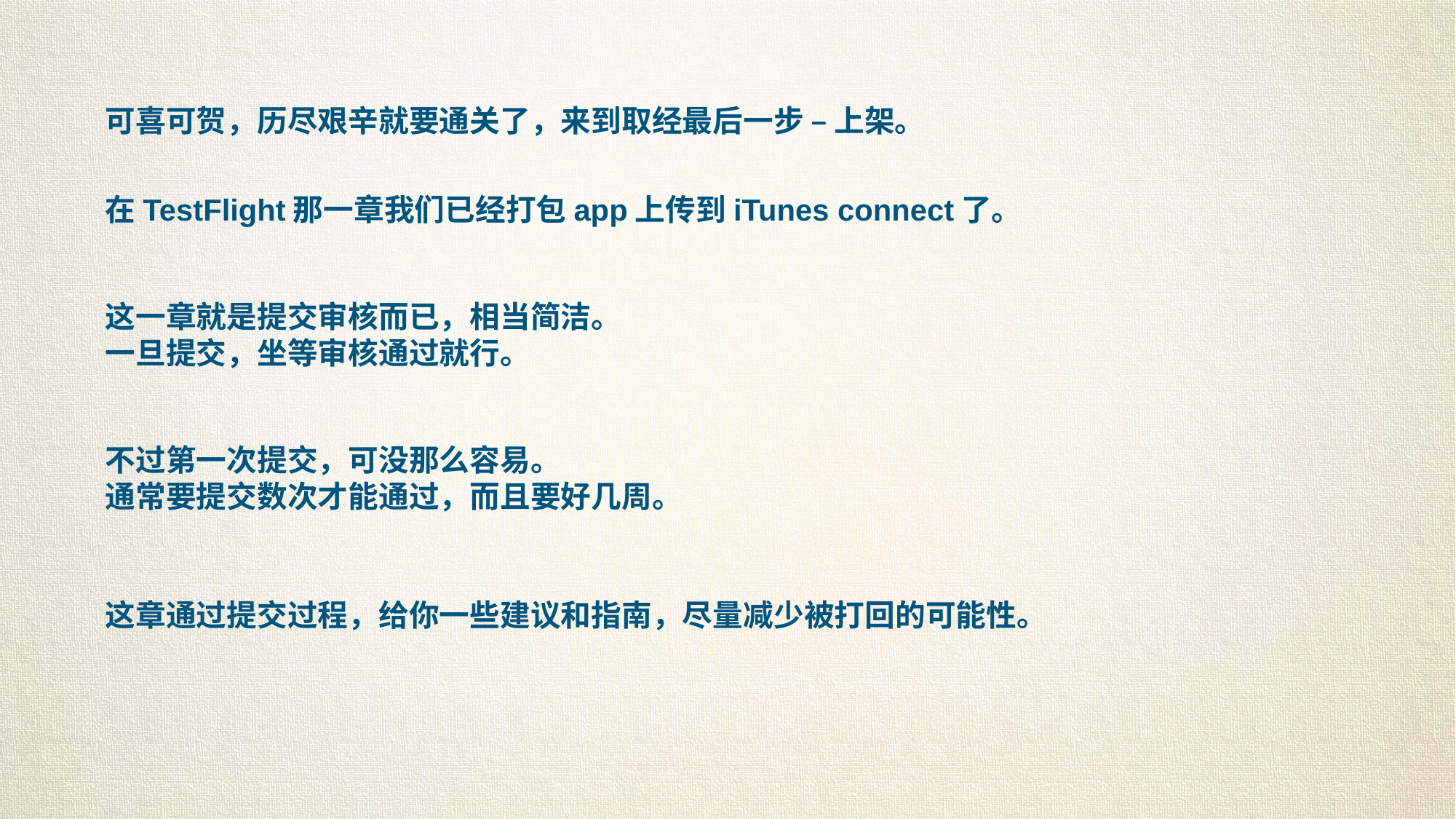

可喜可贺，历尽艰辛就要通关了，来到取经最后一步 – 上架。
在TestFlight那一章我们已经打包app上传到iTunes connect了。
这一章就是提交审核而已，相当简洁。
一旦提交，坐等审核通过就行。
不过第一次提交，可没那么容易。
通常要提交数次才能通过，而且要好几周。
这章通过提交过程，给你一些建议和指南，尽量减少被打回的可能性。